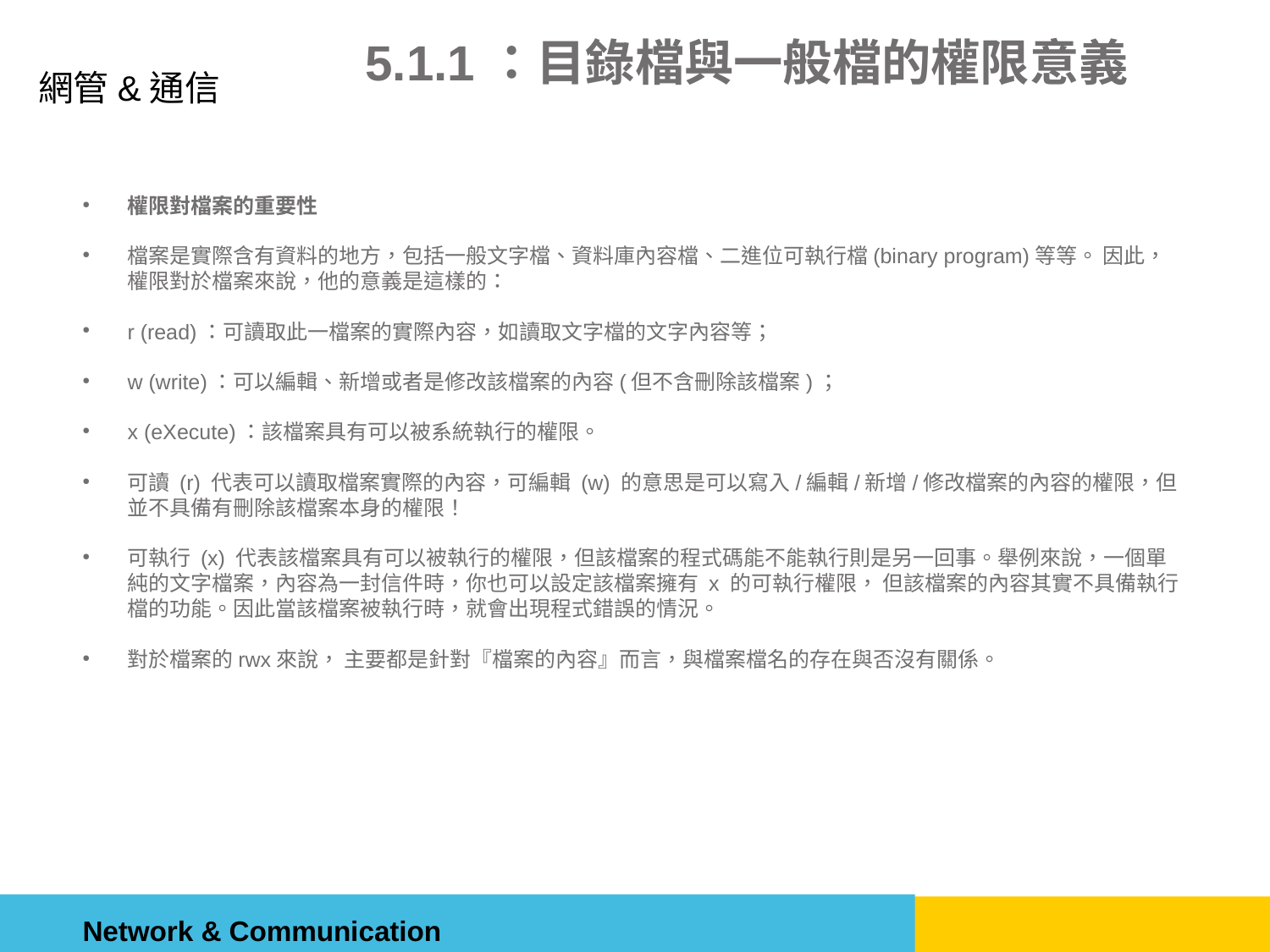

5.1.1：目錄檔與一般檔的權限意義
權限對檔案的重要性
檔案是實際含有資料的地方，包括一般文字檔、資料庫內容檔、二進位可執行檔(binary program)等等。 因此，權限對於檔案來說，他的意義是這樣的：
r (read)：可讀取此一檔案的實際內容，如讀取文字檔的文字內容等；
w (write)：可以編輯、新增或者是修改該檔案的內容(但不含刪除該檔案)；
x (eXecute)：該檔案具有可以被系統執行的權限。
可讀 (r) 代表可以讀取檔案實際的內容，可編輯 (w) 的意思是可以寫入/編輯/新增/修改檔案的內容的權限，但並不具備有刪除該檔案本身的權限！
可執行 (x) 代表該檔案具有可以被執行的權限，但該檔案的程式碼能不能執行則是另一回事。舉例來說，一個單純的文字檔案，內容為一封信件時，你也可以設定該檔案擁有 x 的可執行權限， 但該檔案的內容其實不具備執行檔的功能。因此當該檔案被執行時，就會出現程式錯誤的情況。
對於檔案的rwx來說， 主要都是針對『檔案的內容』而言，與檔案檔名的存在與否沒有關係。